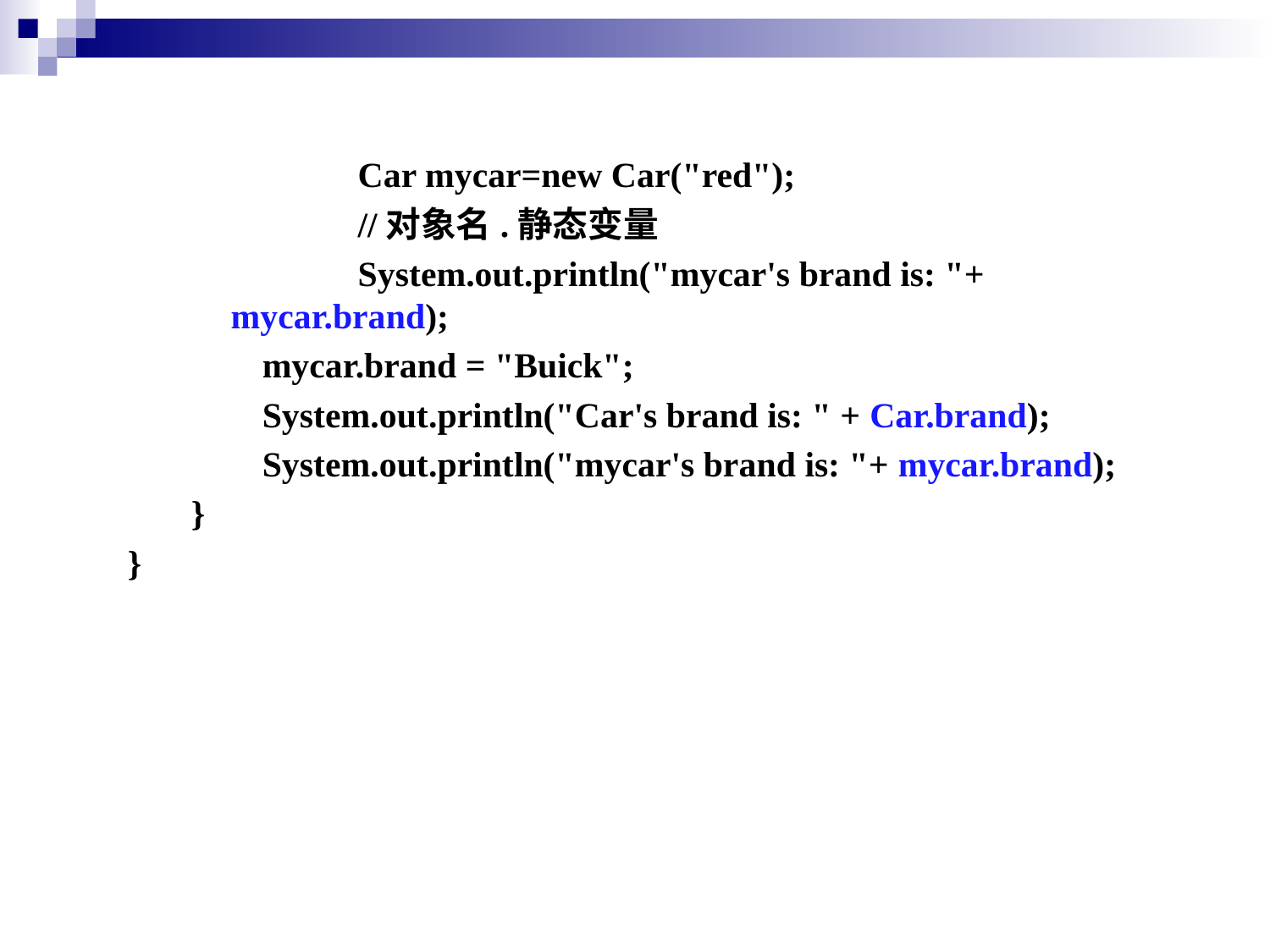

Car mycar=new Car("red");
		//对象名.静态变量
		System.out.println("mycar's brand is: "+ mycar.brand);
        mycar.brand = "Buick";
        System.out.println("Car's brand is: " + Car.brand);
        System.out.println("mycar's brand is: "+ mycar.brand);
}
}